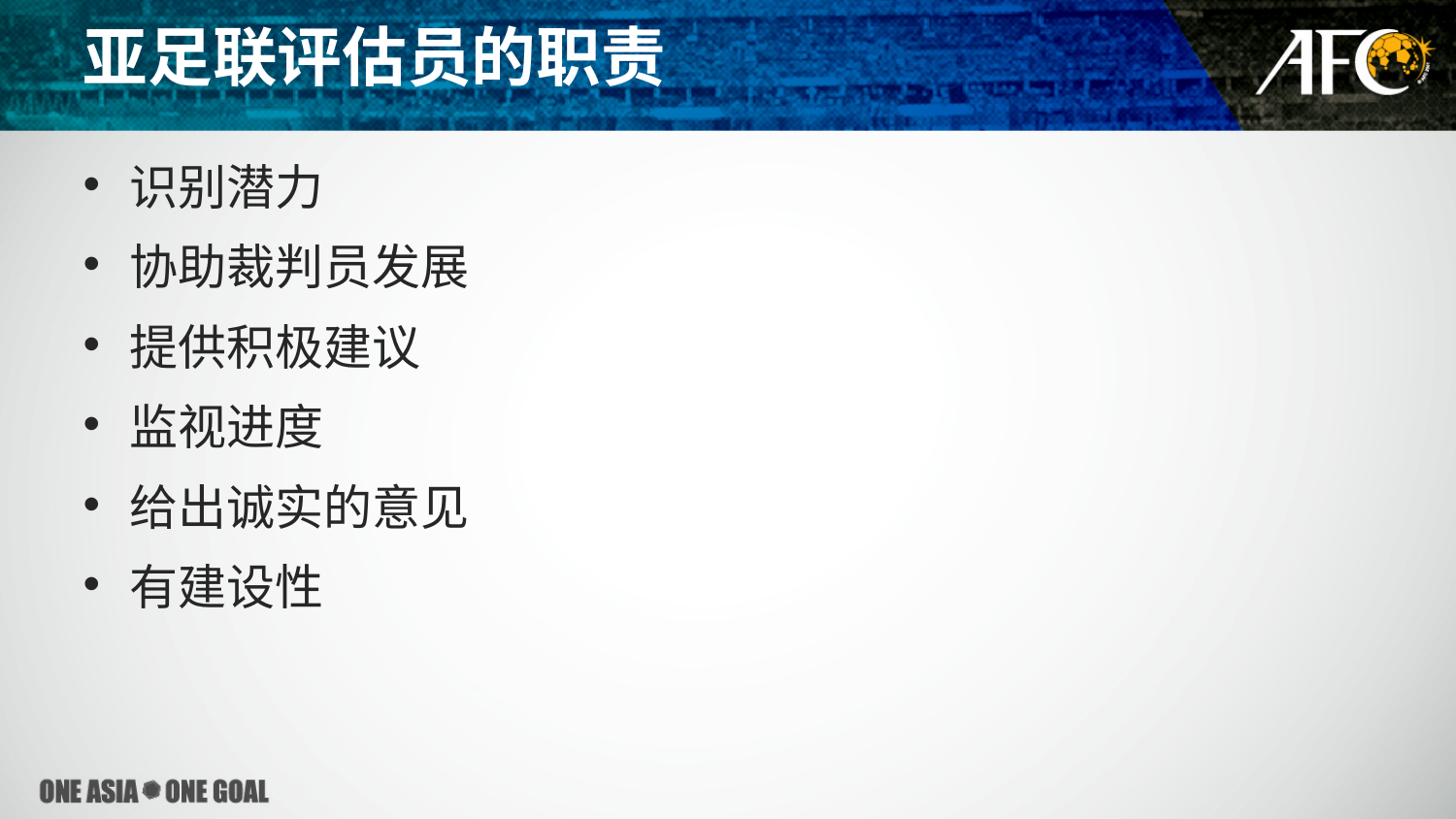

亚足联评估员的职责
识别潜力
协助裁判员发展
提供积极建议
监视进度
给出诚实的意见
有建设性